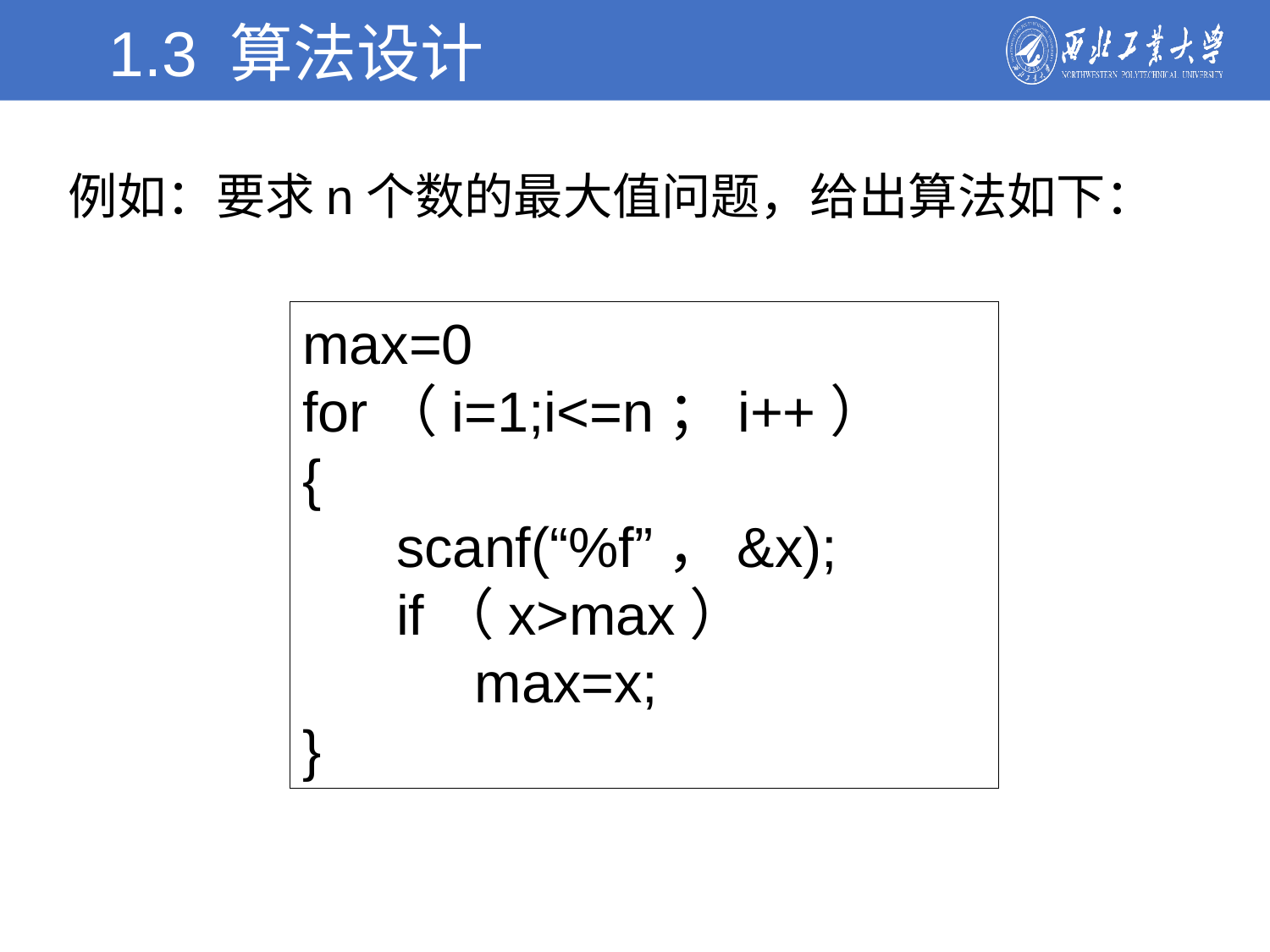

1.3 算法设计
学校简介
例如：要求n个数的最大值问题，给出算法如下：
max=0
for（i=1;i<=n；i++）
{
      scanf(“%f”，&x);
      if（x>max）
           max=x;
}
43